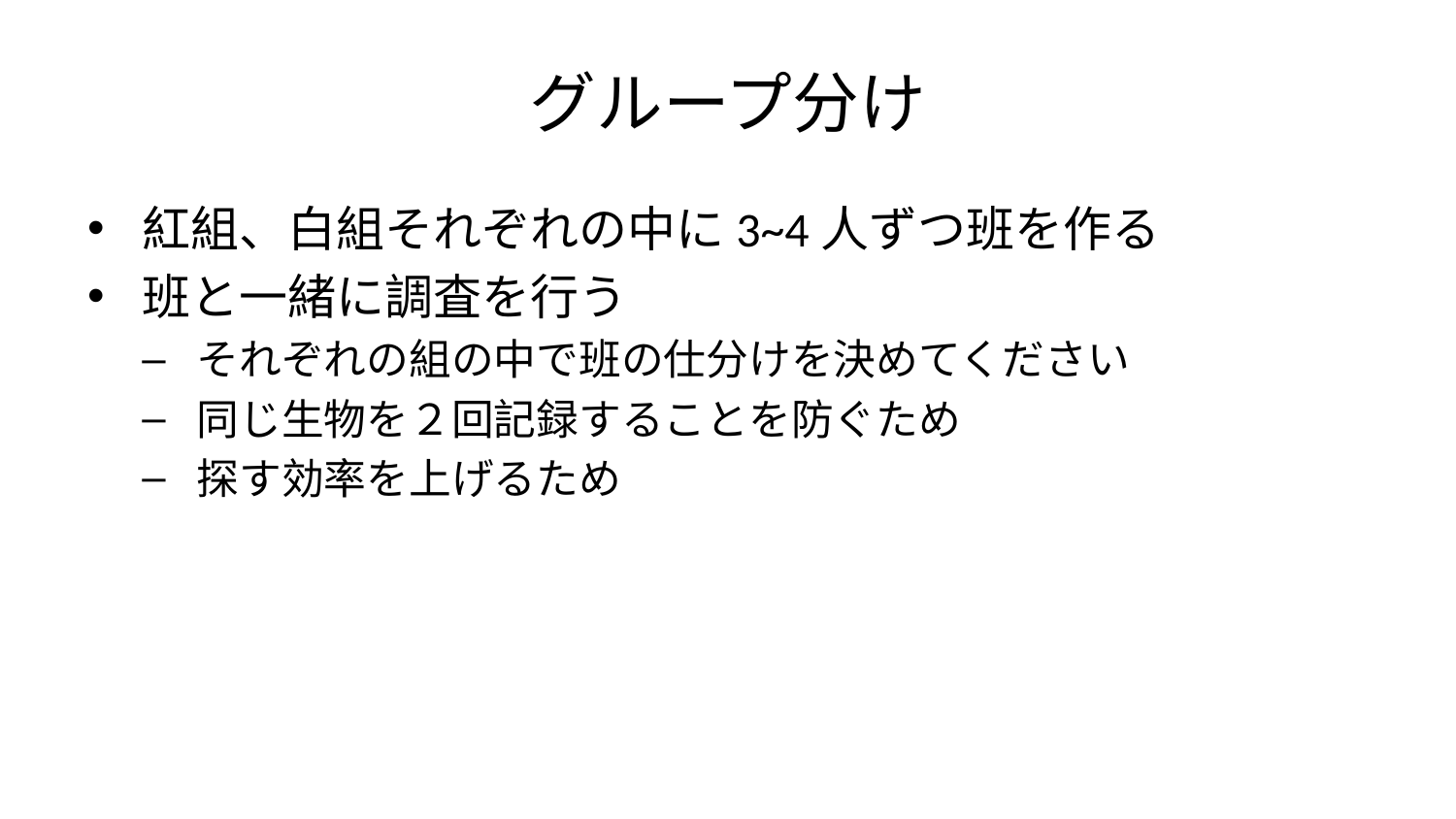

# グループ分け
紅組、白組それぞれの中に3~4人ずつ班を作る
班と一緒に調査を行う
それぞれの組の中で班の仕分けを決めてください
同じ生物を２回記録することを防ぐため
探す効率を上げるため